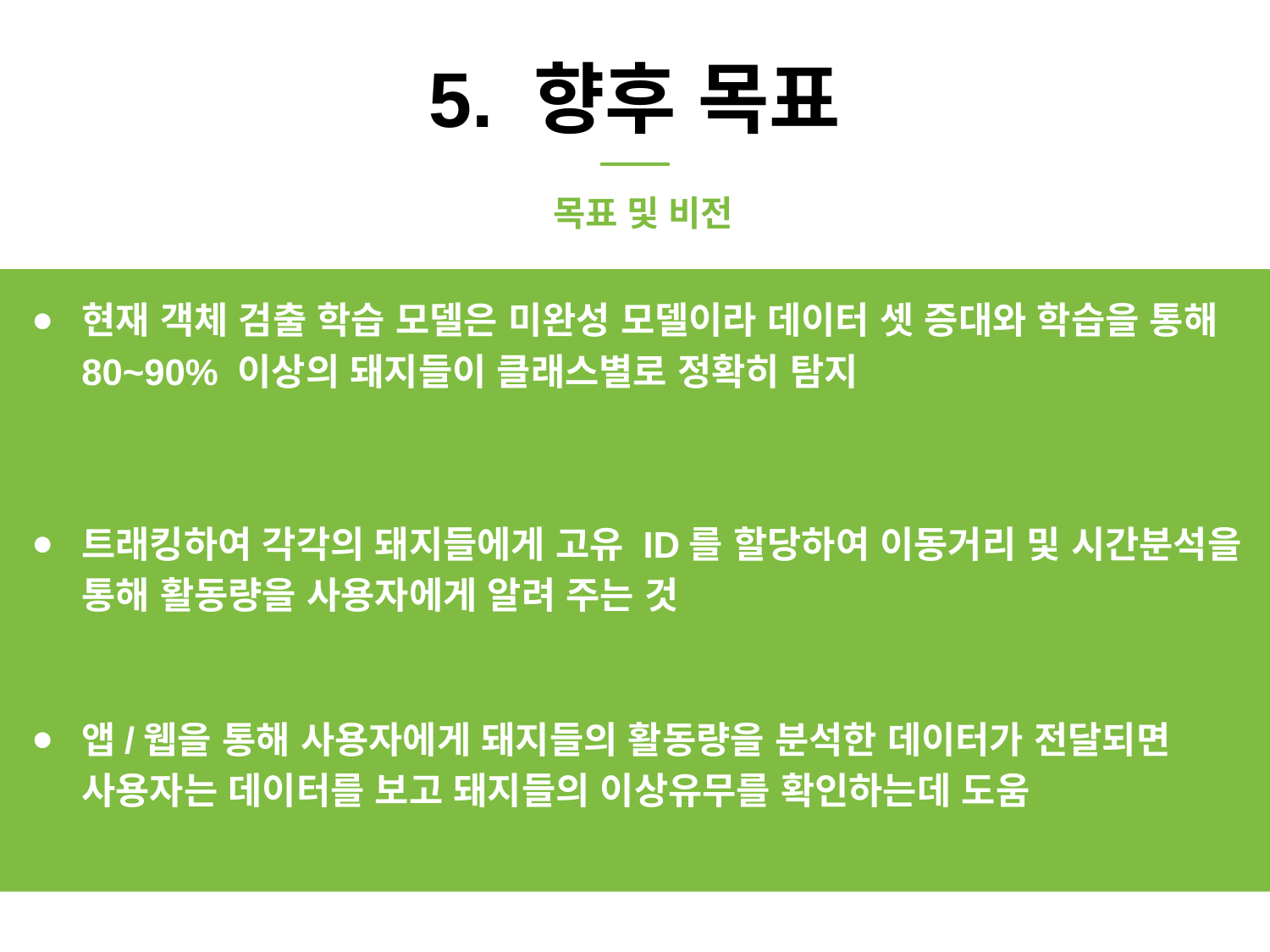

# 5. 향후 목표
 목표 및 비전

현재 객체 검출 학습 모델은 미완성 모델이라 데이터 셋 증대와 학습을 통해  80~90% 이상의 돼지들이 클래스별로 정확히 탐지

트래킹하여 각각의 돼지들에게 고유 ID를 할당하여 이동거리 및 시간분석을 통해 활동량을 사용자에게 알려 주는 것

앱/웹을 통해 사용자에게 돼지들의 활동량을 분석한 데이터가 전달되면 사용자는 데이터를 보고 돼지들의 이상유무를 확인하는데 도움